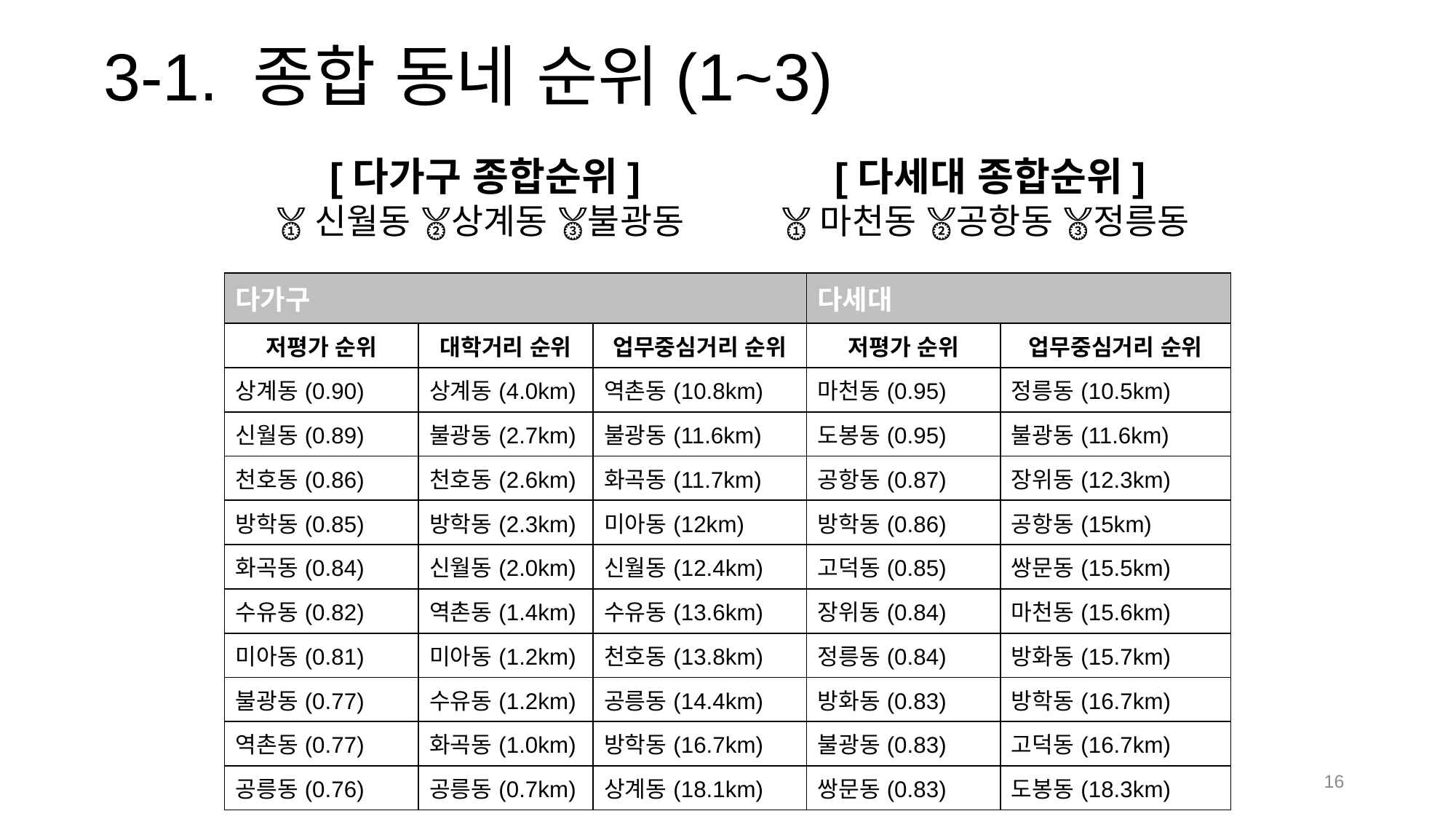

# 3-1. 종합 동네 순위(1~3)
[다가구 종합순위]
 🥇신월동 🥈상계동 🥉불광동
[다세대 종합순위]
 🥇마천동 🥈공항동 🥉정릉동
| 다가구 |  |  | 다세대 |  |
| --- | --- | --- | --- | --- |
| 저평가 순위 | 대학거리 순위 | 업무중심거리 순위 | 저평가 순위 | 업무중심거리 순위 |
| 상계동(0.90) | 상계동(4.0km) | 역촌동(10.8km) | 마천동(0.95) | 정릉동(10.5km) |
| 신월동(0.89) | 불광동(2.7km) | 불광동(11.6km) | 도봉동(0.95) | 불광동(11.6km) |
| 천호동(0.86) | 천호동(2.6km) | 화곡동(11.7km) | 공항동(0.87) | 장위동(12.3km) |
| 방학동(0.85) | 방학동(2.3km) | 미아동(12km) | 방학동(0.86) | 공항동(15km) |
| 화곡동(0.84) | 신월동(2.0km) | 신월동(12.4km) | 고덕동(0.85) | 쌍문동(15.5km) |
| 수유동(0.82) | 역촌동(1.4km) | 수유동(13.6km) | 장위동(0.84) | 마천동(15.6km) |
| 미아동(0.81) | 미아동(1.2km) | 천호동(13.8km) | 정릉동(0.84) | 방화동(15.7km) |
| 불광동(0.77) | 수유동(1.2km) | 공릉동(14.4km) | 방화동(0.83) | 방학동(16.7km) |
| 역촌동(0.77) | 화곡동(1.0km) | 방학동(16.7km) | 불광동(0.83) | 고덕동(16.7km) |
| 공릉동(0.76) | 공릉동(0.7km) | 상계동(18.1km) | 쌍문동(0.83) | 도봉동(18.3km) |
16